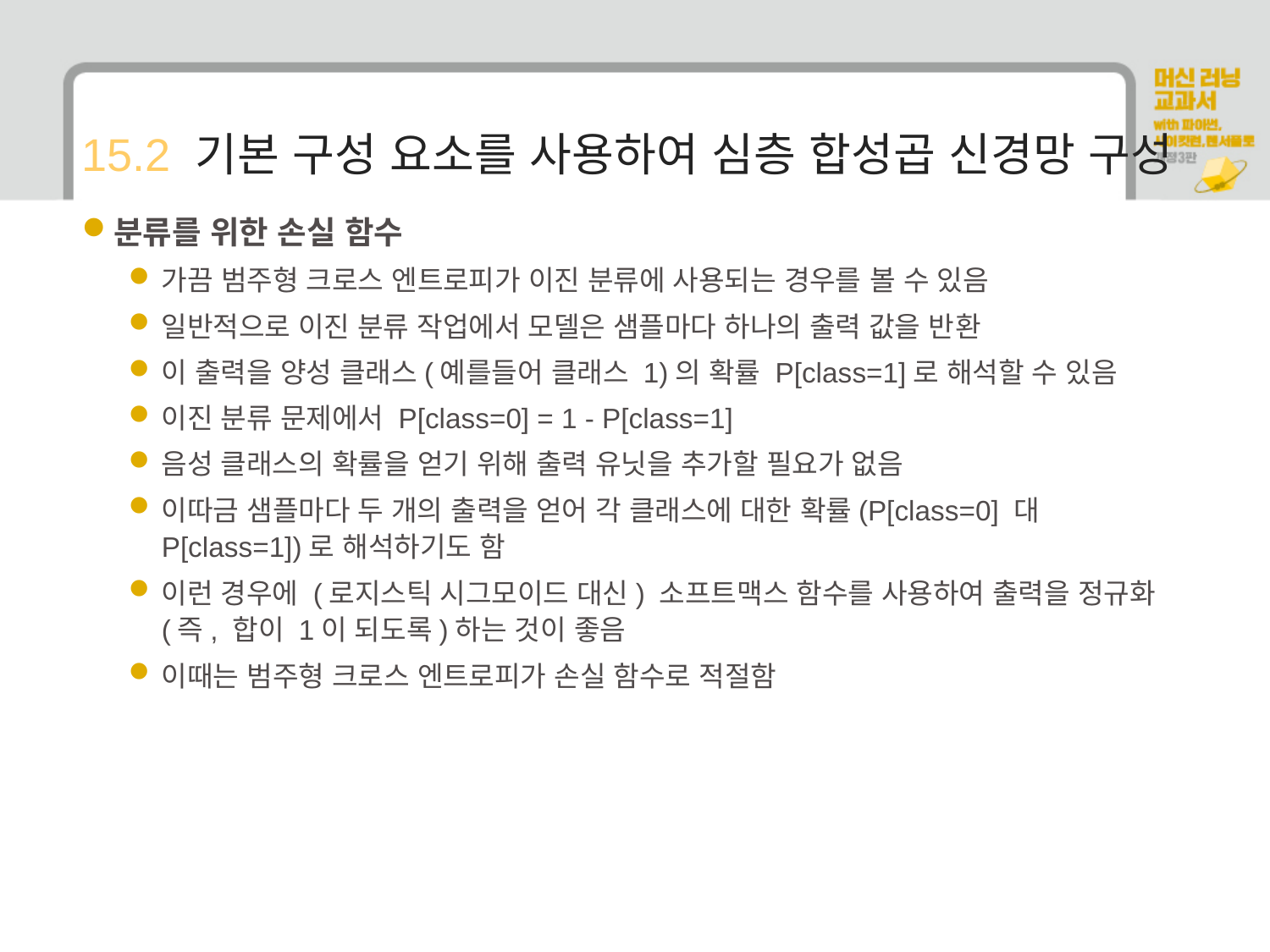

# 15.2 기본 구성 요소를 사용하여 심층 합성곱 신경망 구성
분류를 위한 손실 함수
가끔 범주형 크로스 엔트로피가 이진 분류에 사용되는 경우를 볼 수 있음
일반적으로 이진 분류 작업에서 모델은 샘플마다 하나의 출력 값을 반환
이 출력을 양성 클래스(예를들어 클래스 1)의 확률 P[class=1]로 해석할 수 있음
이진 분류 문제에서 P[class=0] = 1 - P[class=1]
음성 클래스의 확률을 얻기 위해 출력 유닛을 추가할 필요가 없음
이따금 샘플마다 두 개의 출력을 얻어 각 클래스에 대한 확률(P[class=0] 대 P[class=1])로 해석하기도 함
이런 경우에 (로지스틱 시그모이드 대신) 소프트맥스 함수를 사용하여 출력을 정규화(즉, 합이 1이 되도록)하는 것이 좋음
이때는 범주형 크로스 엔트로피가 손실 함수로 적절함